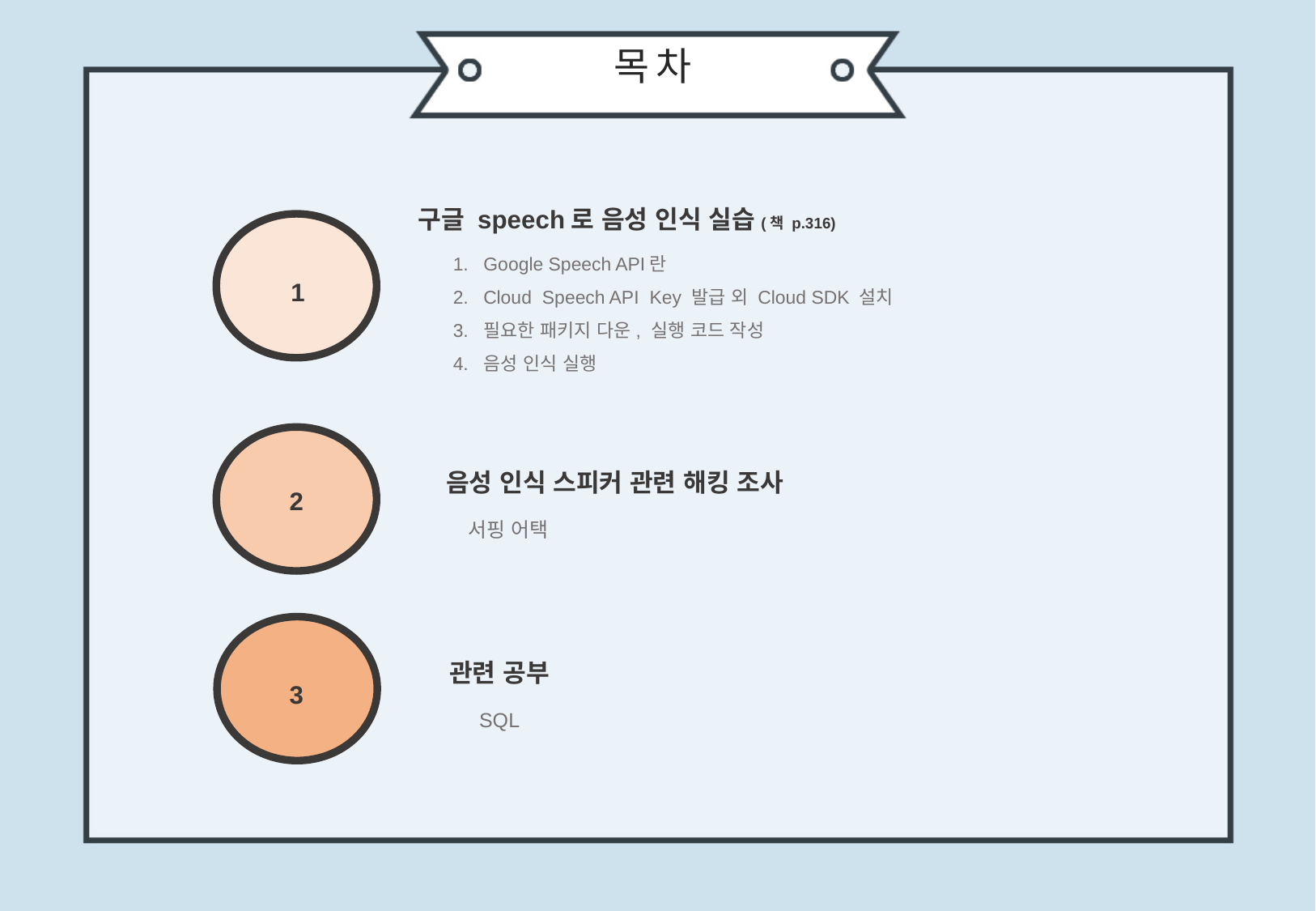

목 차
구글 speech로 음성 인식 실습(책 p.316)

Google Speech API란
Cloud  Speech API  Key 발급 외 Cloud SDK 설치
필요한 패키지 다운, 실행 코드 작성
음성 인식 실행
1

음성 인식 스피커 관련 해킹 조사
2
서핑 어택

관련 공부
3
SQL